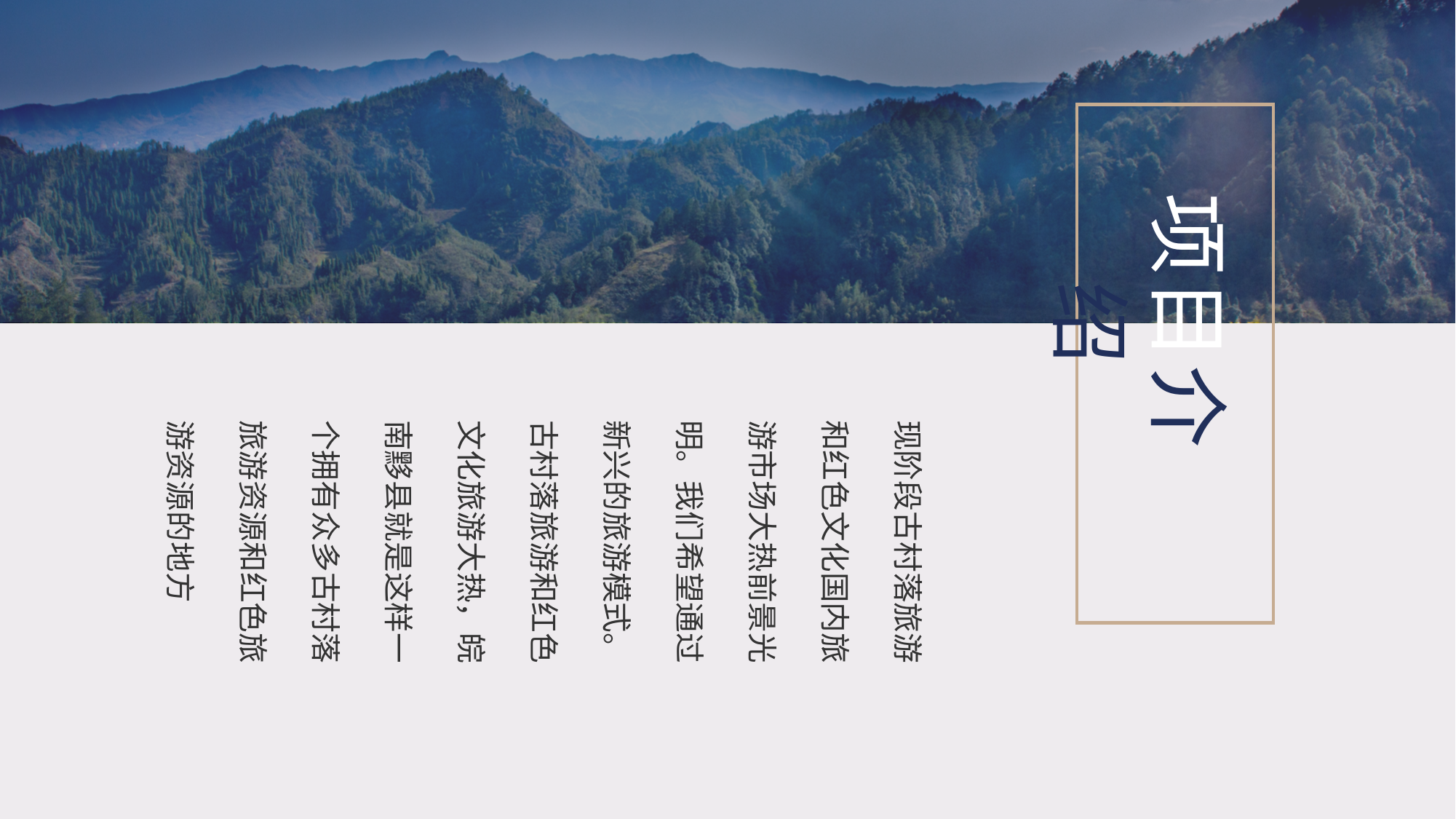

项目介绍
现阶段古村落旅游和红色文化国内旅游市场大热前景光明。我们希望通过新兴的旅游模式。古村落旅游和红色文化旅游大热，皖南黟县就是这样一个拥有众多古村落旅游资源和红色旅游资源的地方